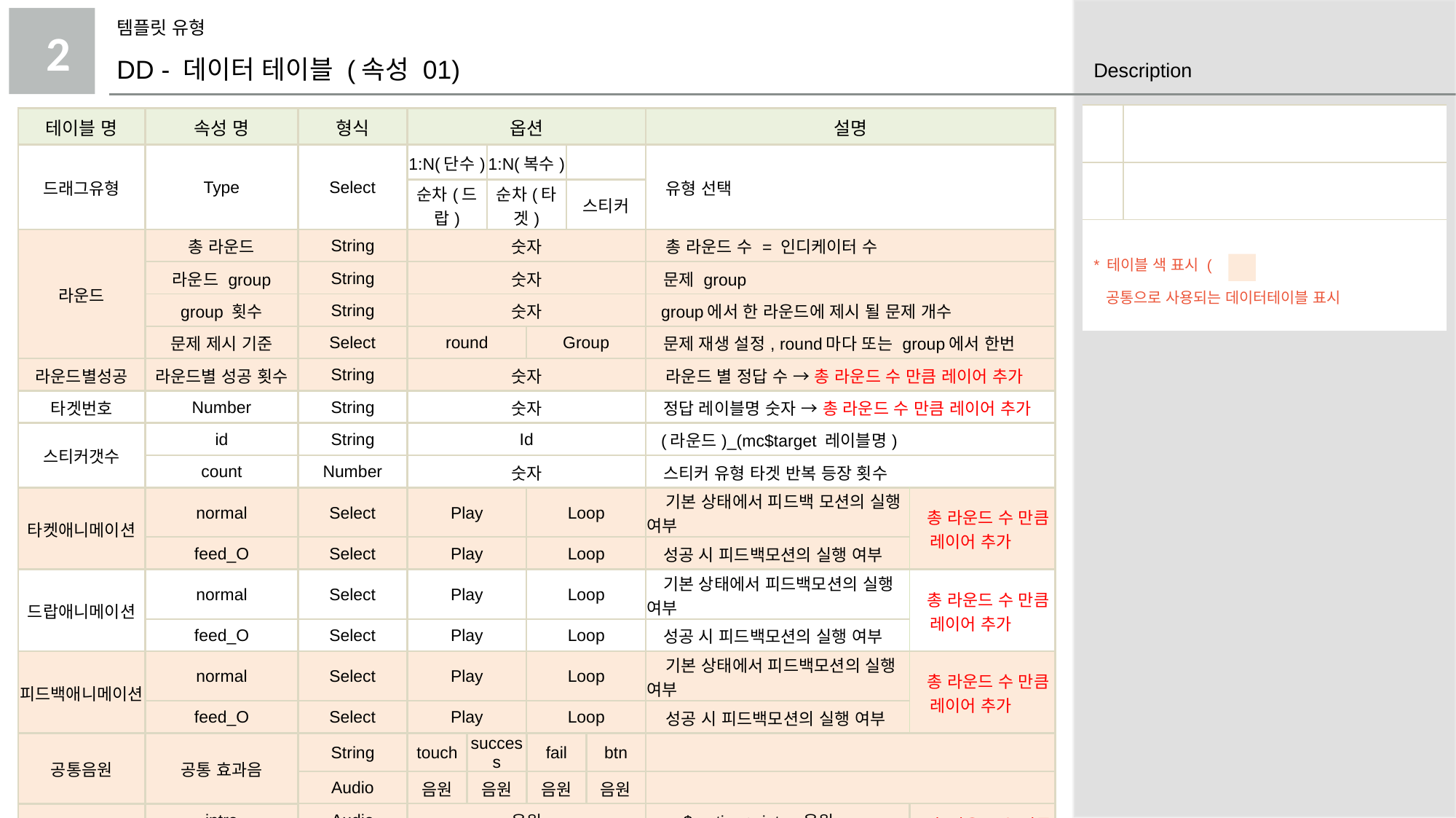

템플릿 유형
2
DD - 데이터 테이블 (속성 01)
|  |  |
| --- | --- |
|  |  |
| \* 테이블 색 표시 ( ) 공통으로 사용되는 데이터테이블 표시 |  |
| 테이블 명 | 속성 명 | 형식 | 옵션 |  |  |  |  |  | 설명 |  |
| --- | --- | --- | --- | --- | --- | --- | --- | --- | --- | --- |
| 드래그유형 | Type | Select | 1:N(단수) |  | 1:N(복수) |  |  |  | 유형 선택 |  |
|  |  |  | 순차(드랍) |  | 순차(타겟) |  | 스티커 |  |  |  |
| 라운드 | 총 라운드 | String | 숫자 |  |  |  |  |  | 총 라운드 수 = 인디케이터 수 |  |
|  | 라운드 group | String | 숫자 |  |  |  |  |  | 문제 group |  |
|  | group 횟수 | String | 숫자 |  |  |  |  |  | group에서 한 라운드에 제시 될 문제 개수 |  |
|  | 문제 제시 기준 | Select | round |  |  | Group |  |  | 문제 재생 설정, round마다 또는 group에서 한번 |  |
| 라운드별성공 | 라운드별 성공 횟수 | String | 숫자 |  |  |  |  |  | 라운드 별 정답 수 → 총 라운드 수 만큼 레이어 추가 |  |
| 타겟번호 | Number | String | 숫자 |  |  |  |  |  | 정답 레이블명 숫자 → 총 라운드 수 만큼 레이어 추가 |  |
| 스티커갯수 | id | String | Id |  |  |  |  |  | (라운드)\_(mc$target 레이블명) |  |
|  | count | Number | 숫자 |  |  |  |  |  | 스티커 유형 타겟 반복 등장 횟수 |  |
| 타켓애니메이션 | normal | Select | Play |  |  | Loop |  |  | 기본 상태에서 피드백 모션의 실행 여부 | 총 라운드 수 만큼 레이어 추가 |
|  | feed\_O | Select | Play |  |  | Loop |  |  | 성공 시 피드백모션의 실행 여부 |  |
| 드랍애니메이션 | normal | Select | Play |  |  | Loop |  |  | 기본 상태에서 피드백모션의 실행 여부 | 총 라운드 수 만큼 레이어 추가 |
|  | feed\_O | Select | Play |  |  | Loop |  |  | 성공 시 피드백모션의 실행 여부 |  |
| 피드백애니메이션 | normal | Select | Play |  |  | Loop |  |  | 기본 상태에서 피드백모션의 실행 여부 | 총 라운드 수 만큼 레이어 추가 |
|  | feed\_O | Select | Play |  |  | Loop |  |  | 성공 시 피드백모션의 실행 여부 |  |
| 공통음원 | 공통 효과음 | String | touch | success |  | fail |  | btn |  |  |
|  |  | Audio | 음원 | 음원 |  | 음원 |  | 음원 |  |  |
| 시작종료음원 | intro | Audio | 음원 |  |  |  |  |  | mc$motion > intro 음원 | 총 라운드 수 만큼 레이어 추가 |
|  | outro | Audio | 음원 |  |  |  |  |  | mc$motion > outro 음원 |  |